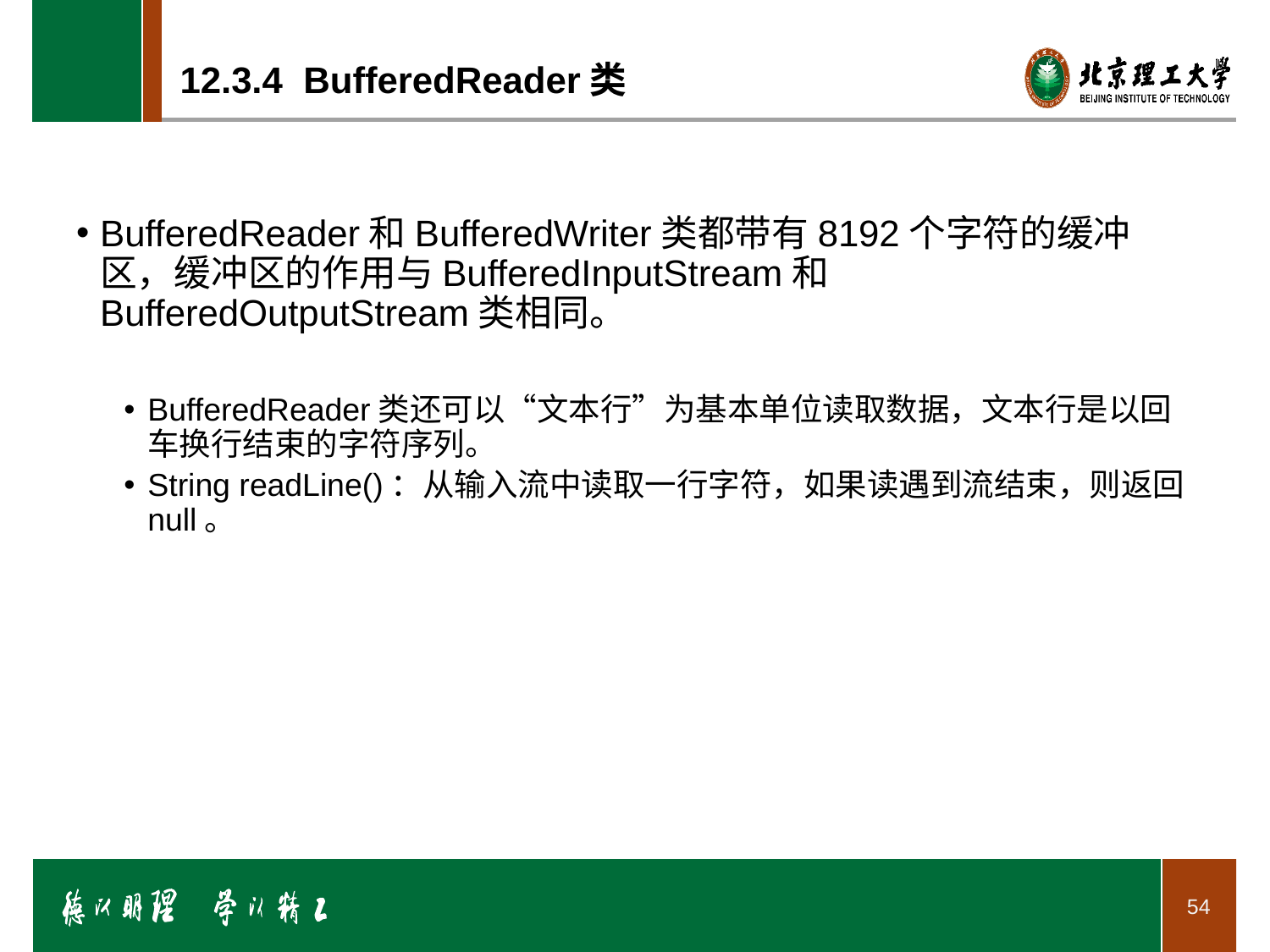

# 12.3.4  BufferedReader类
BufferedReader和BufferedWriter类都带有8192个字符的缓冲区，缓冲区的作用与BufferedInputStream和BufferedOutputStream类相同。

BufferedReader类还可以“文本行”为基本单位读取数据，文本行是以回车换行结束的字符序列。
String readLine()：从输入流中读取一行字符，如果读遇到流结束，则返回null。